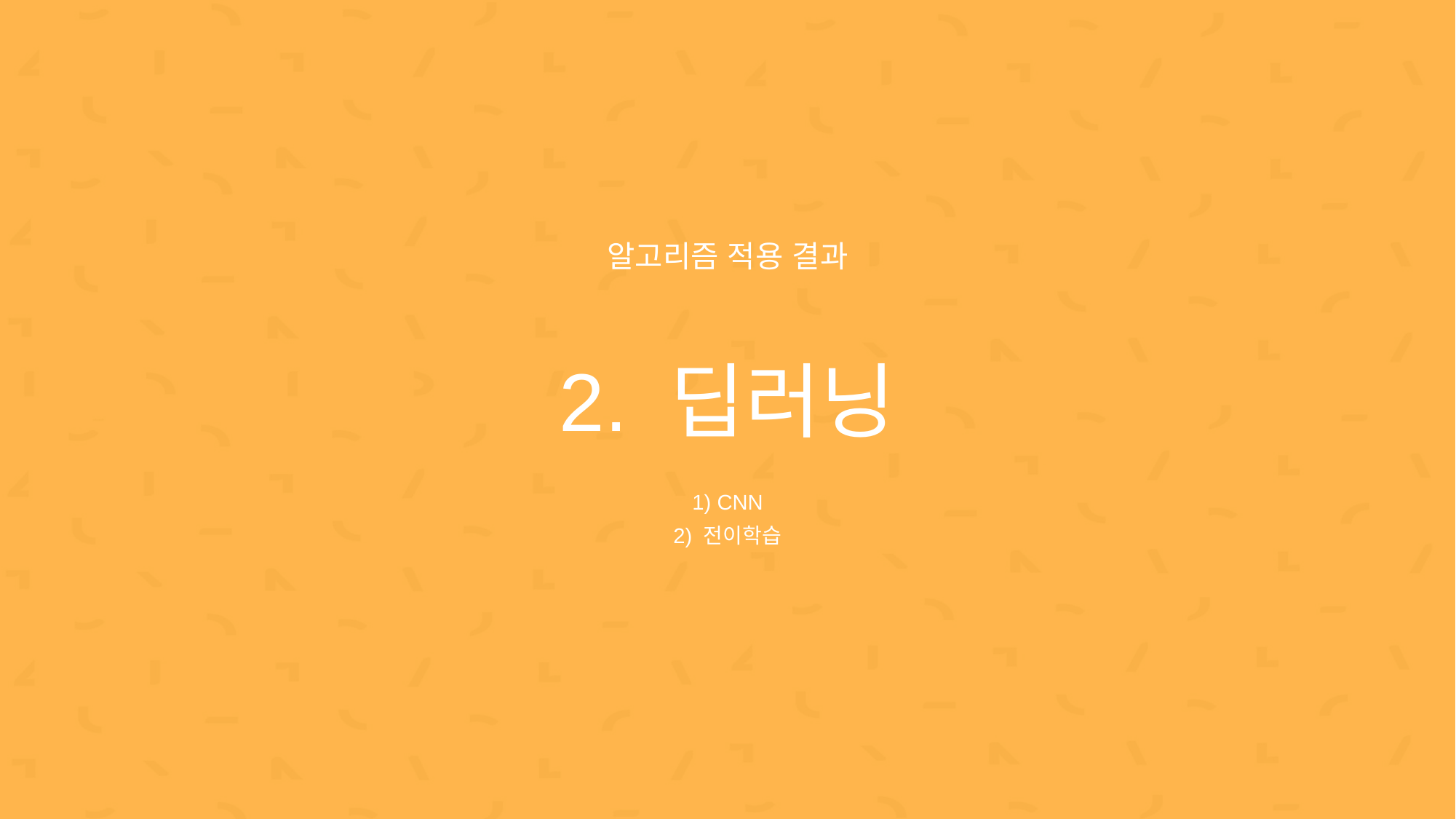

알고리즘 적용 결과

2. 딥러닝

1) CNN
2) 전이학습